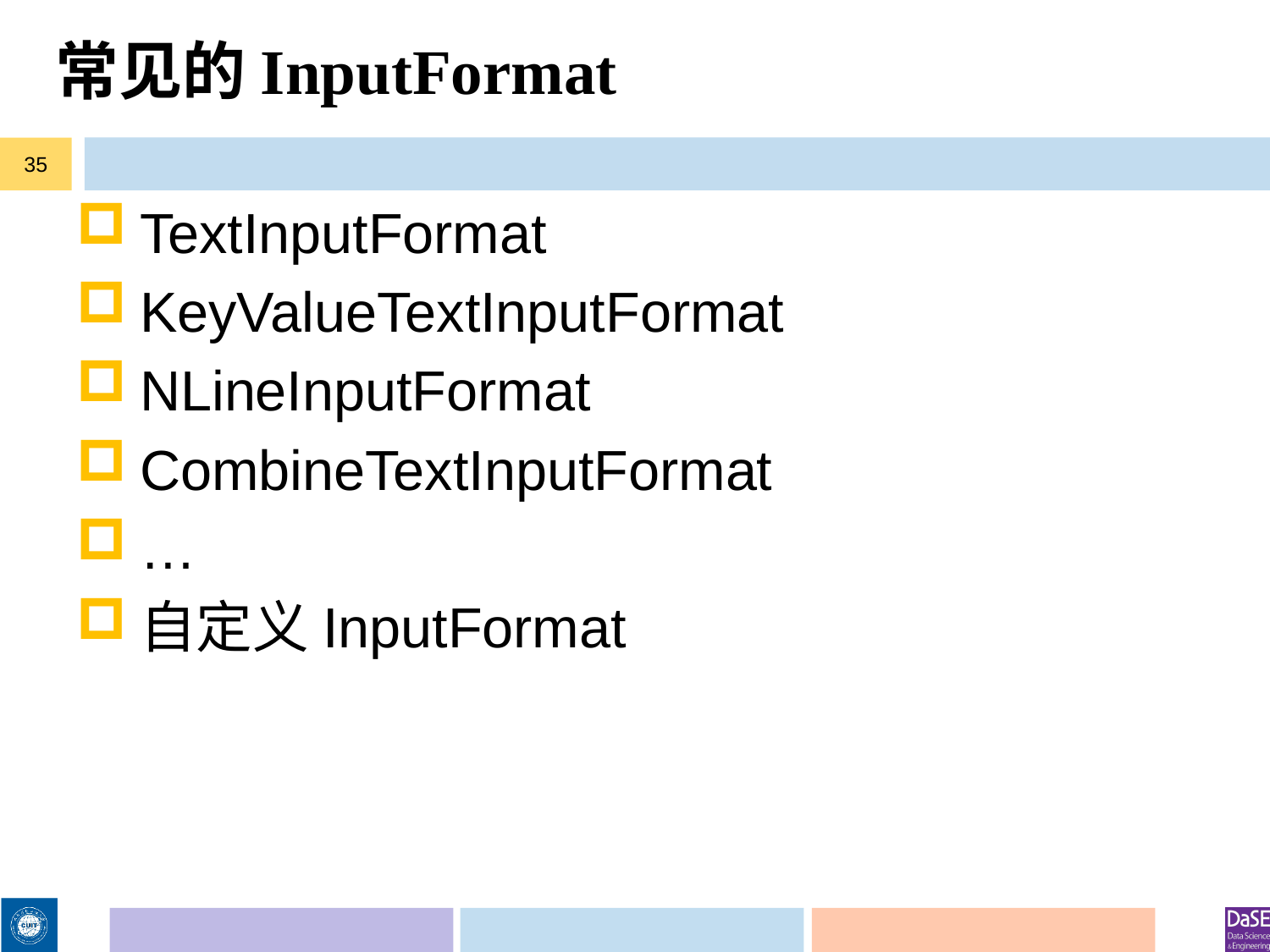

# 常见的InputFormat
35
TextInputFormat
KeyValueTextInputFormat
NLineInputFormat
CombineTextInputFormat
…
自定义InputFormat